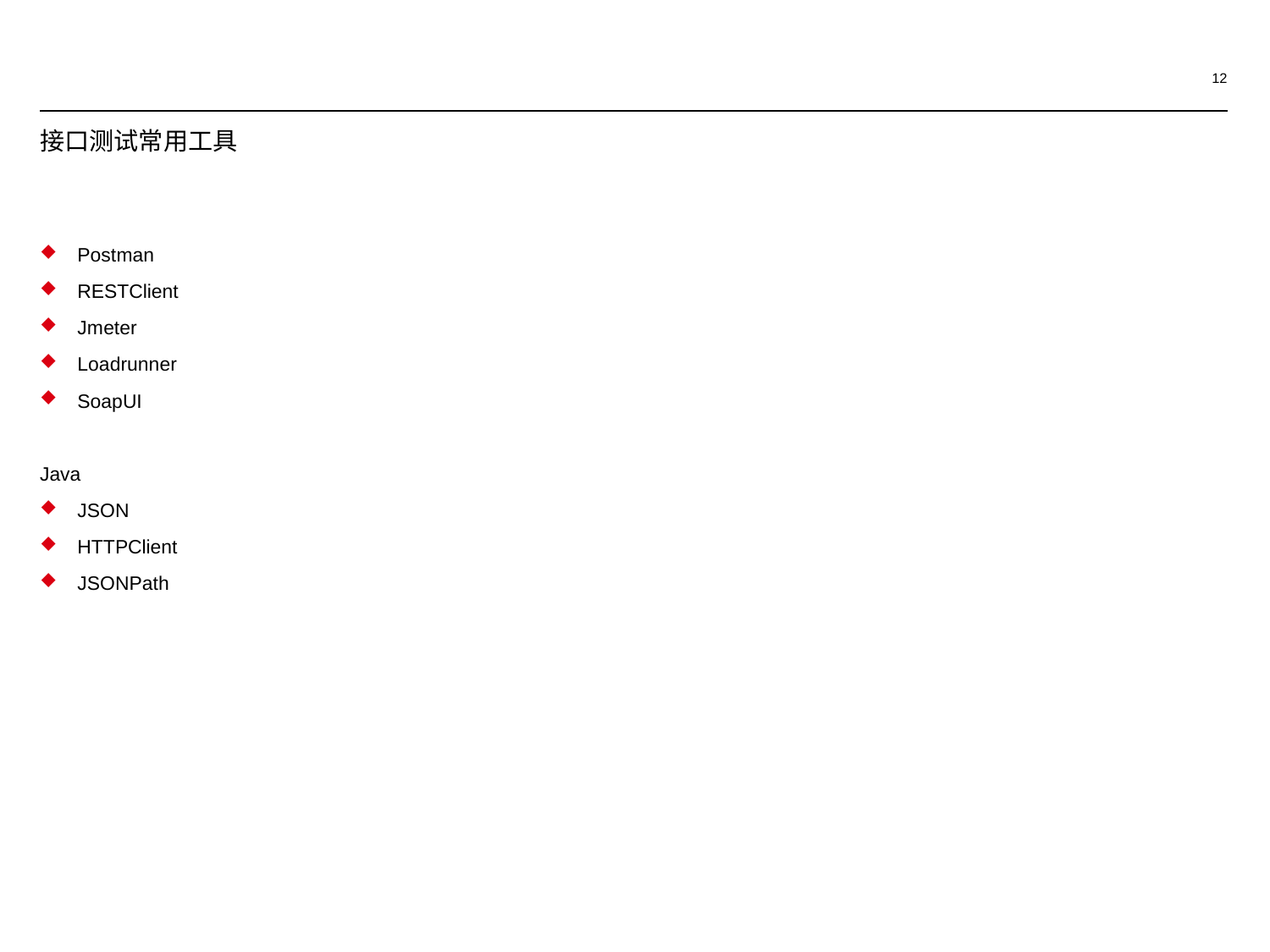

12

# 接口测试常用工具
Postman
RESTClient
Jmeter
Loadrunner
SoapUI

Java
JSON
HTTPClient
JSONPath